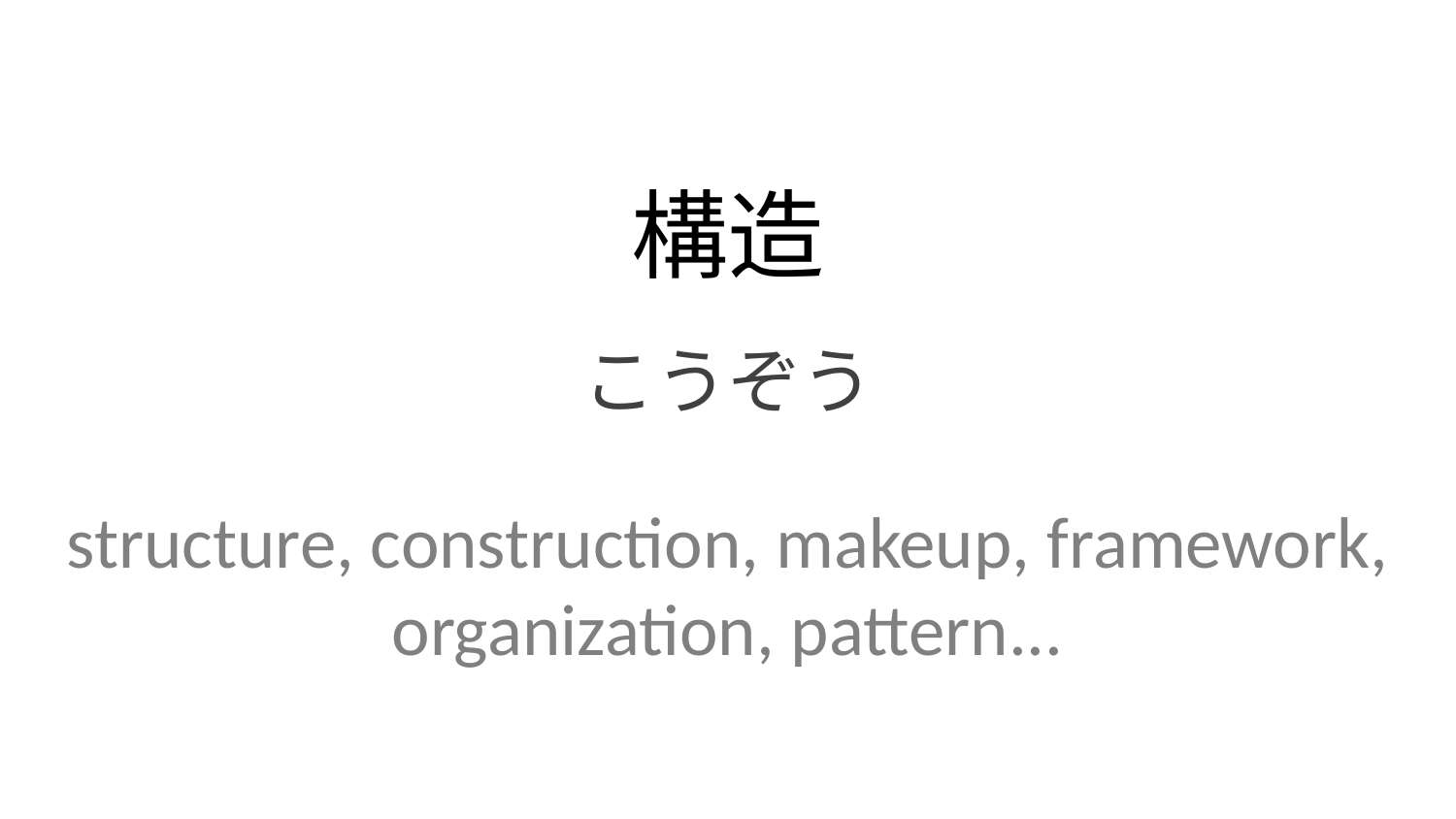

構造

こうぞう
structure, construction, makeup, framework, organization, pattern...